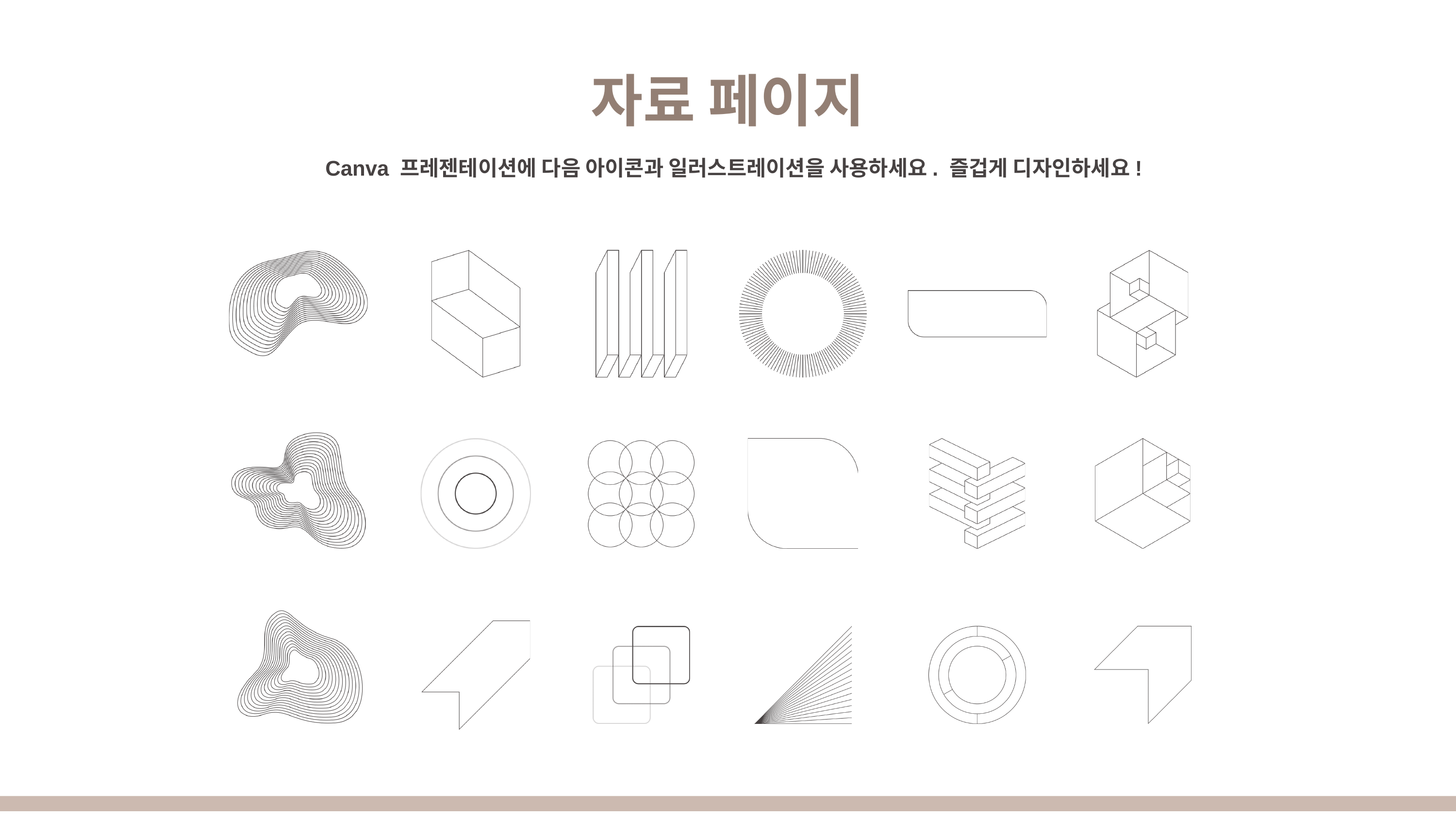

자료 페이지
Canva 프레젠테이션에 다음 아이콘과 일러스트레이션을 사용하세요. 즐겁게 디자인하세요!